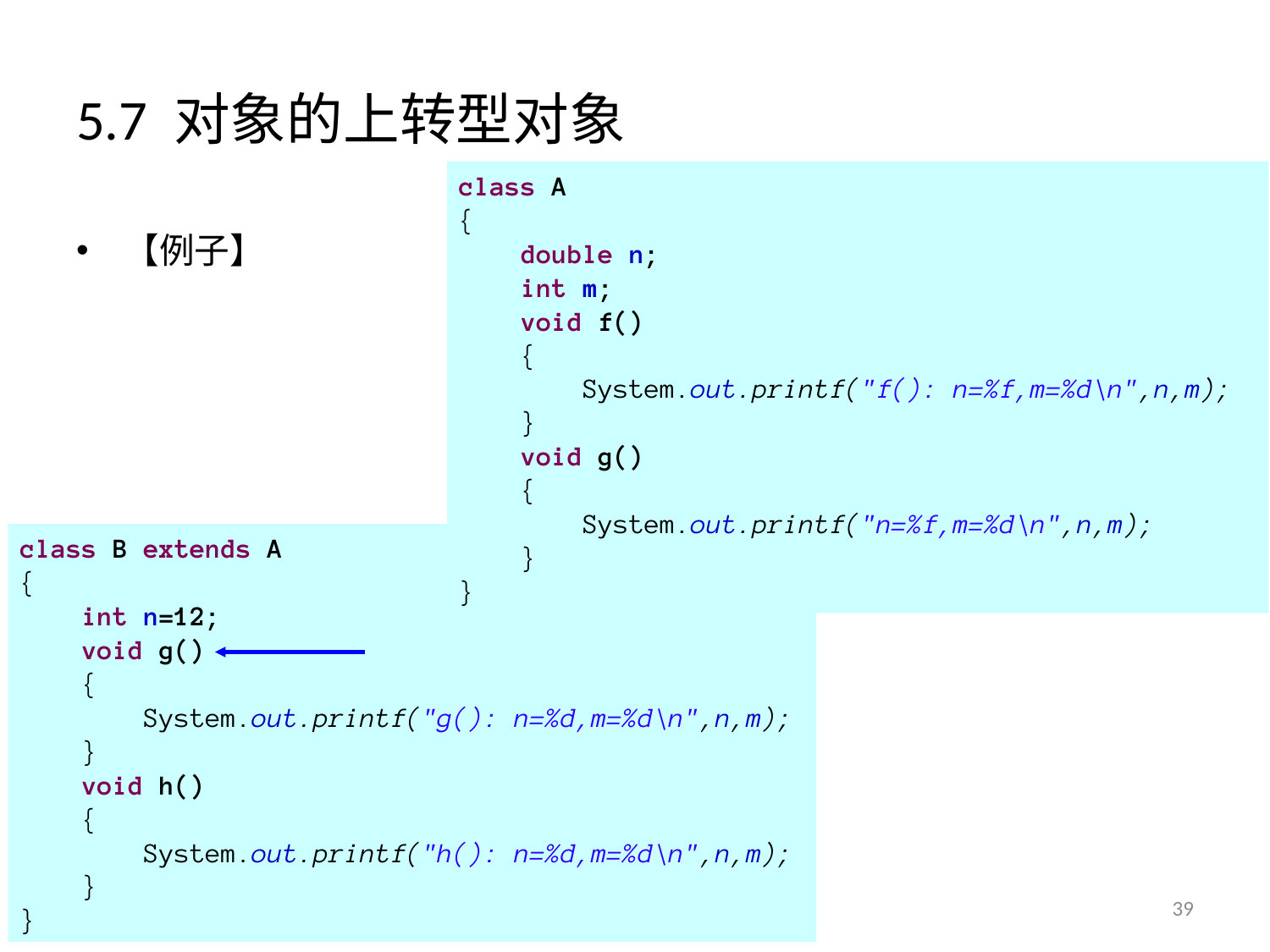

# 5.7 对象的上转型对象
class A
{
    double n;
    int m;
    void f()
    {
        System.out.printf("f(): n=%f,m=%d\n",n,m);
    }
    void g()
    {
        System.out.printf("n=%f,m=%d\n",n,m);
    }
}
【例子】
class B extends A
{
    int n=12;
    void g()
    {
        System.out.printf("g(): n=%d,m=%d\n",n,m);
    }
    void h()
    {
        System.out.printf("h(): n=%d,m=%d\n",n,m);
    }
}
39